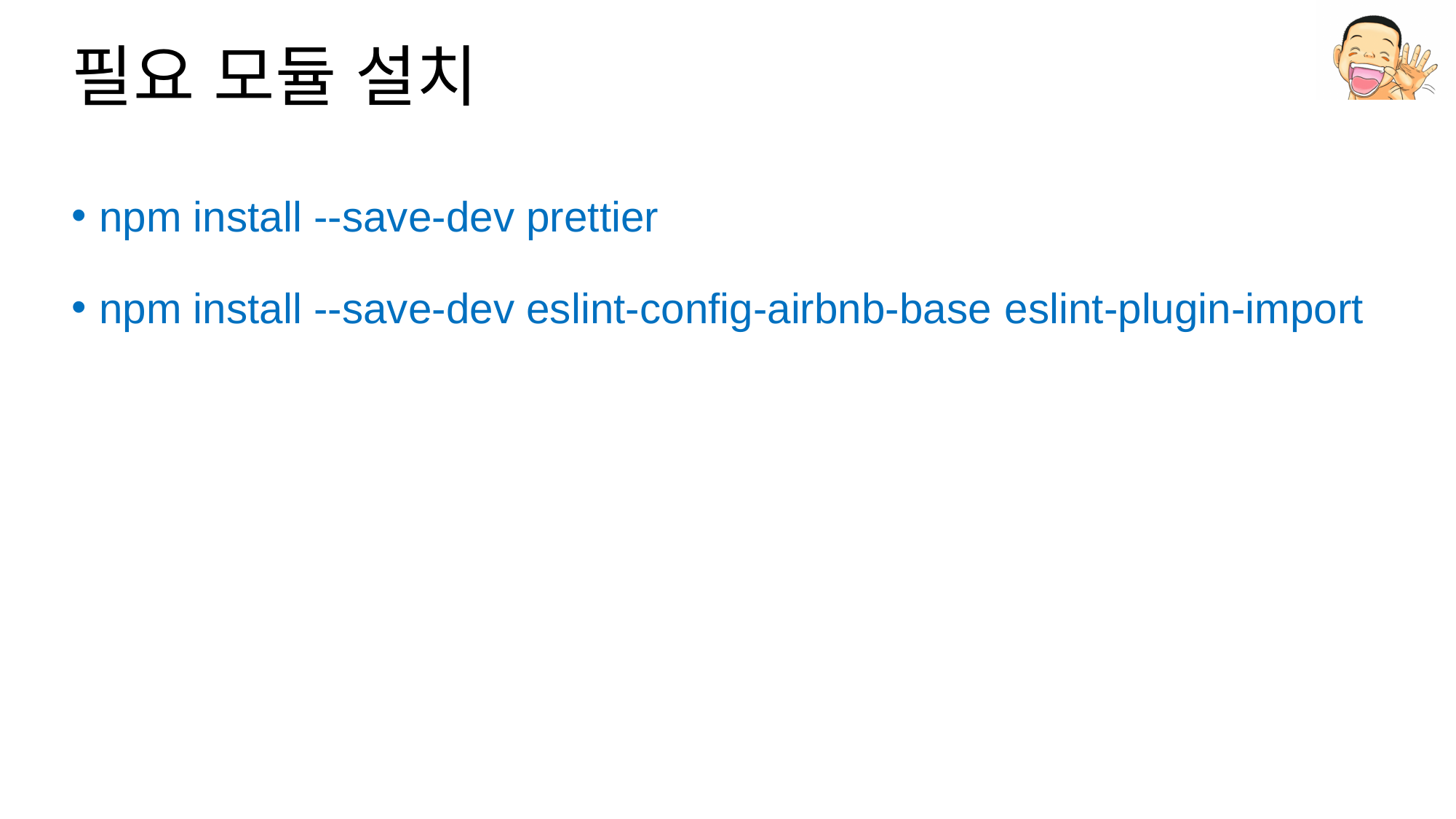

# 필요 모듈 설치
npm install --save-dev prettier
npm install --save-dev eslint-config-airbnb-base eslint-plugin-import